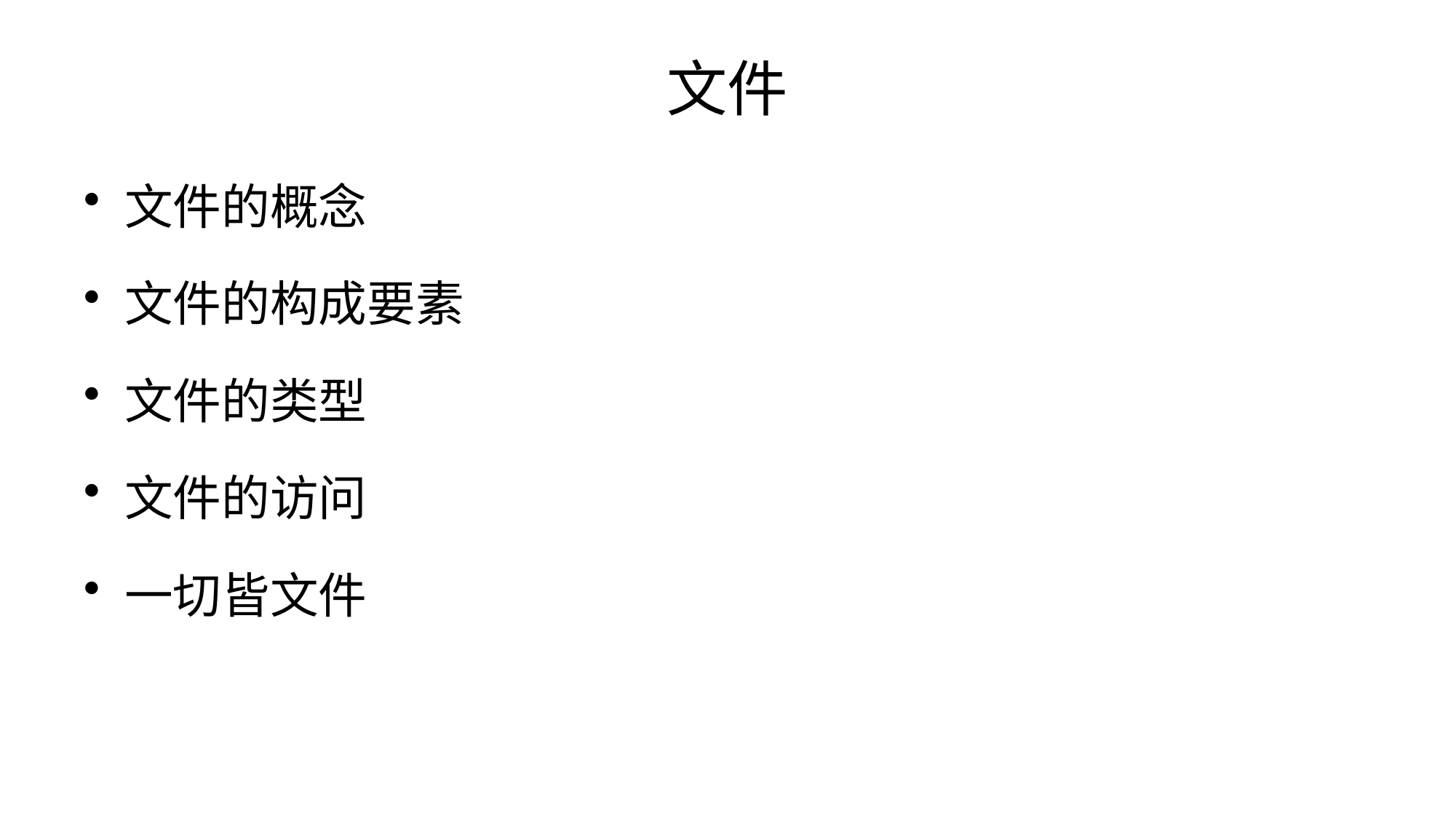

# 文件
文件的概念
文件的构成要素
文件的类型
文件的访问
一切皆文件